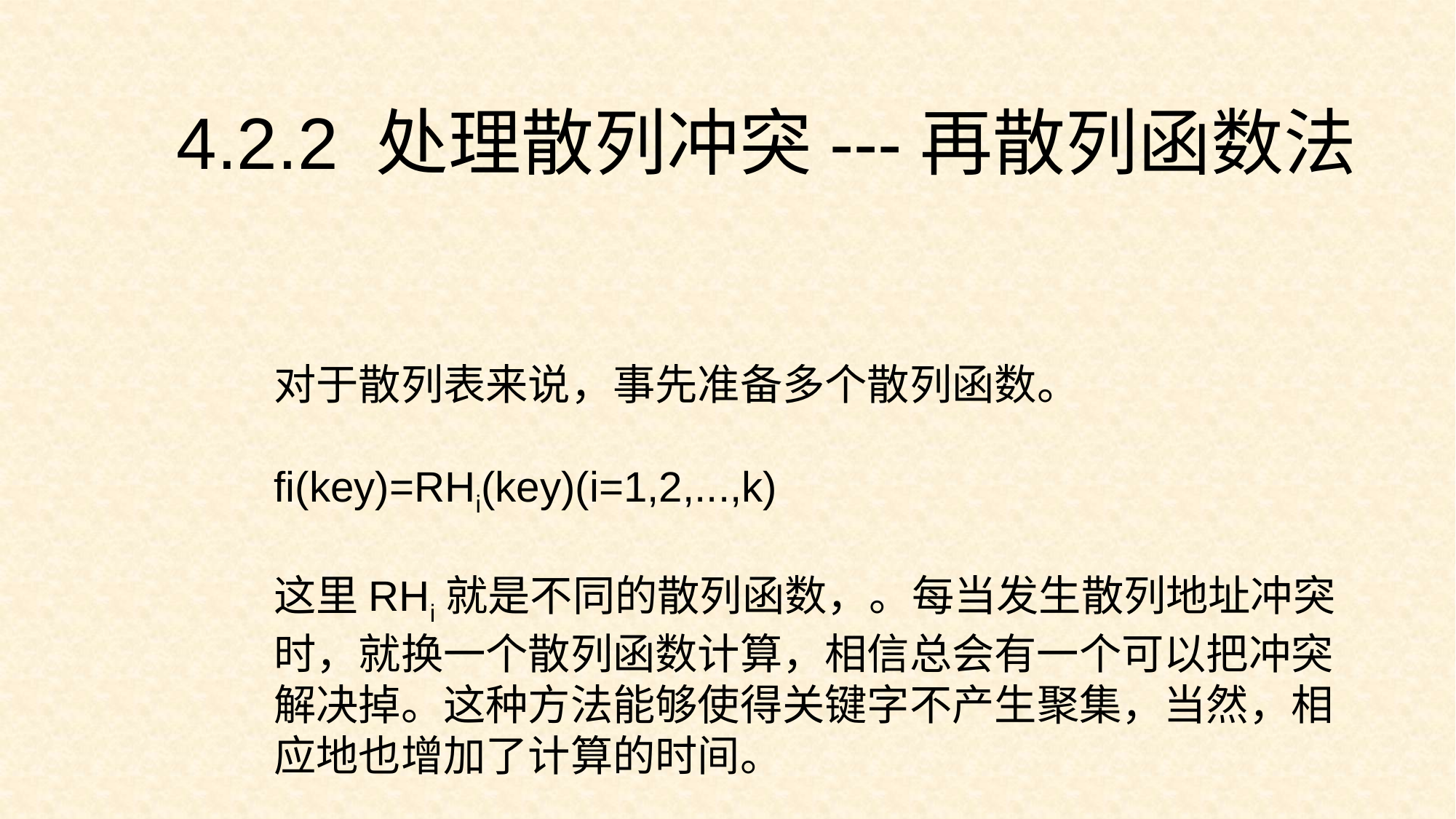

4.2.2 处理散列冲突---再散列函数法
对于散列表来说，事先准备多个散列函数。

fi(key)=RHi(key)(i=1,2,...,k)

这里RHi就是不同的散列函数，。每当发生散列地址冲突时，就换一个散列函数计算，相信总会有一个可以把冲突解决掉。这种方法能够使得关键字不产生聚集，当然，相应地也增加了计算的时间。